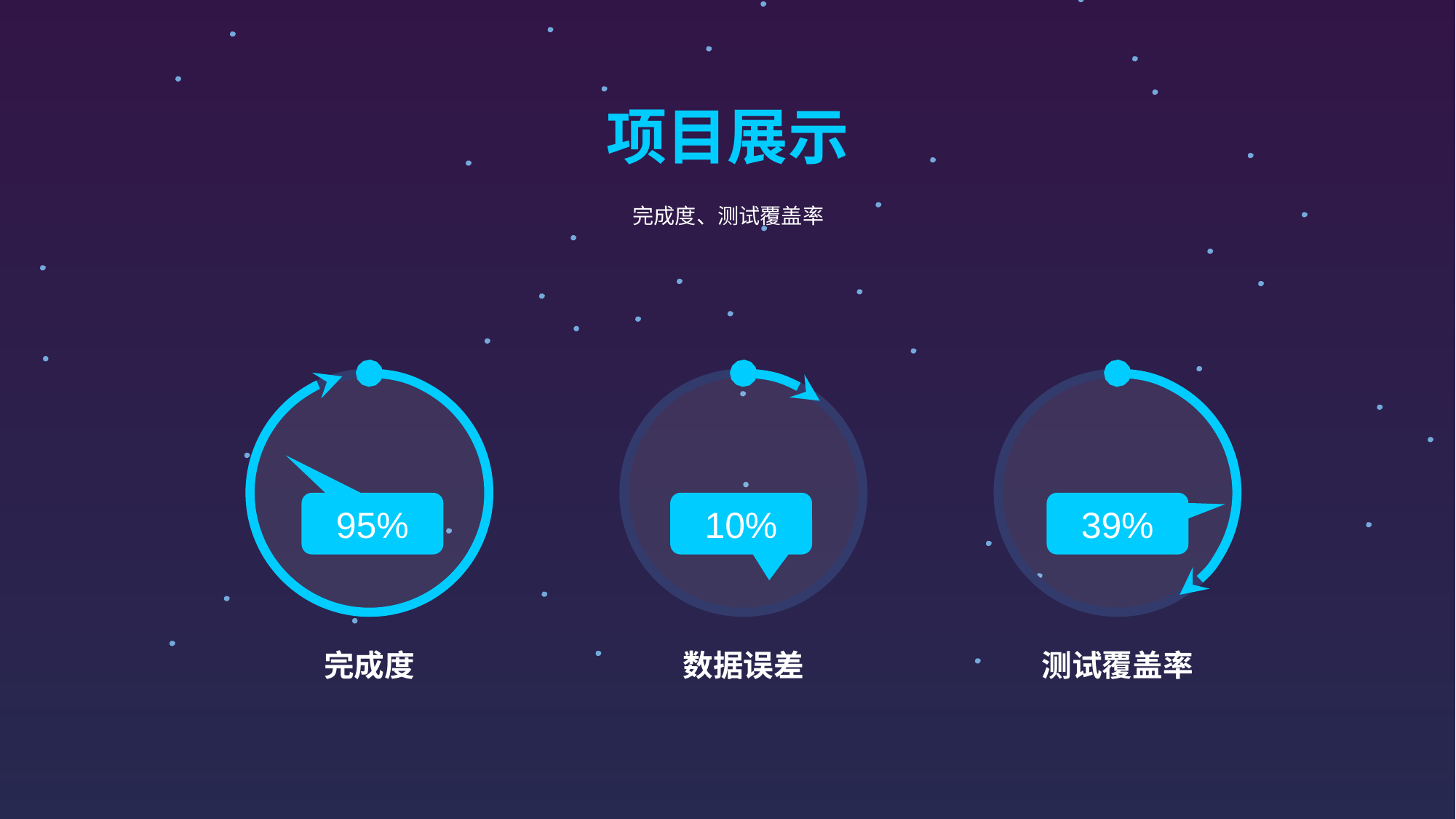

项目展示
完成度、测试覆盖率

95%
10%
39%
完成度
数据误差
测试覆盖率